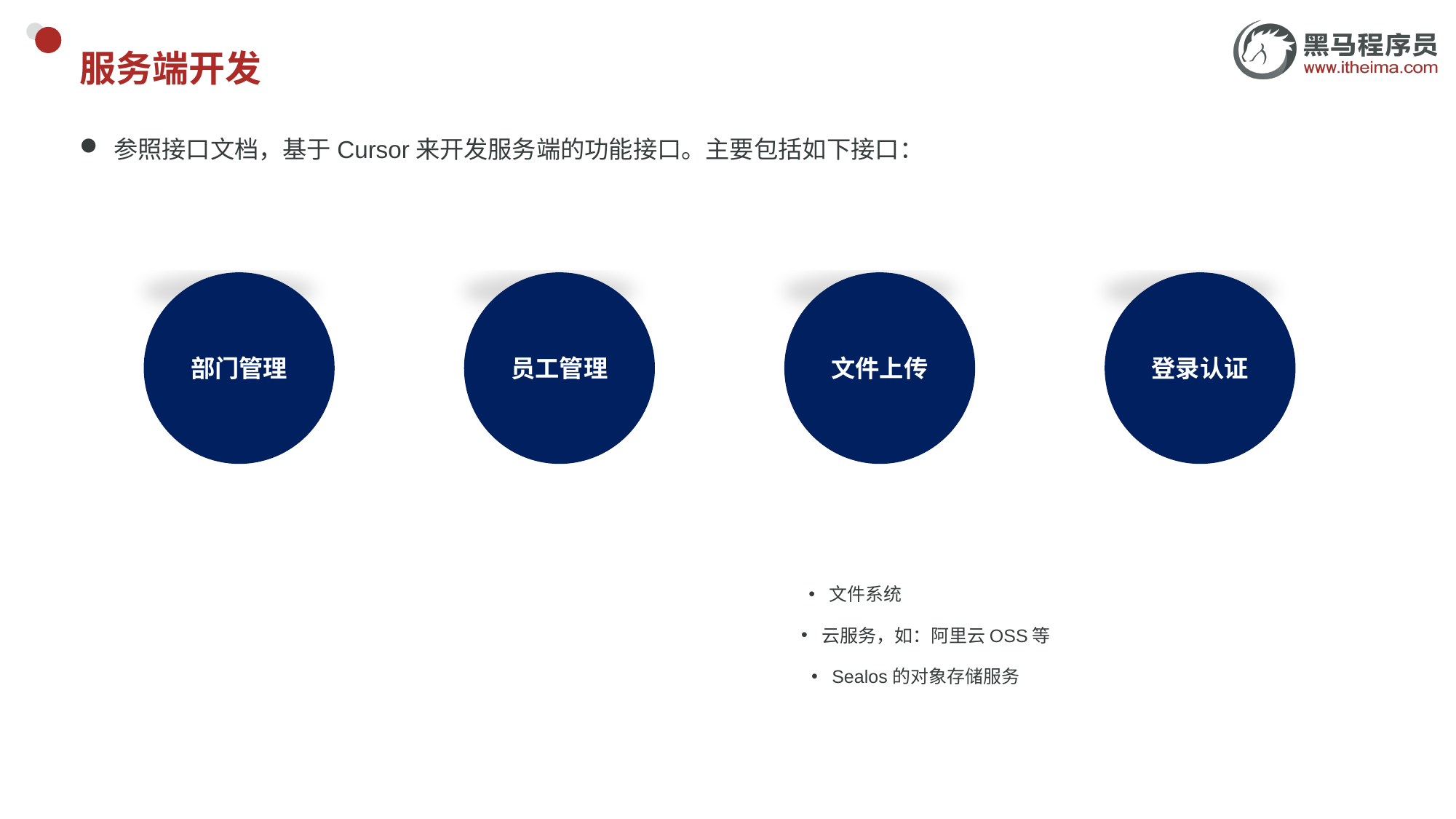

# 服务端开发
参照接口文档，基于Cursor来开发服务端的功能接口。主要包括如下接口：
登录认证
文件上传
员工管理
部门管理
文件系统
云服务，如：阿里云OSS等
Sealos的对象存储服务